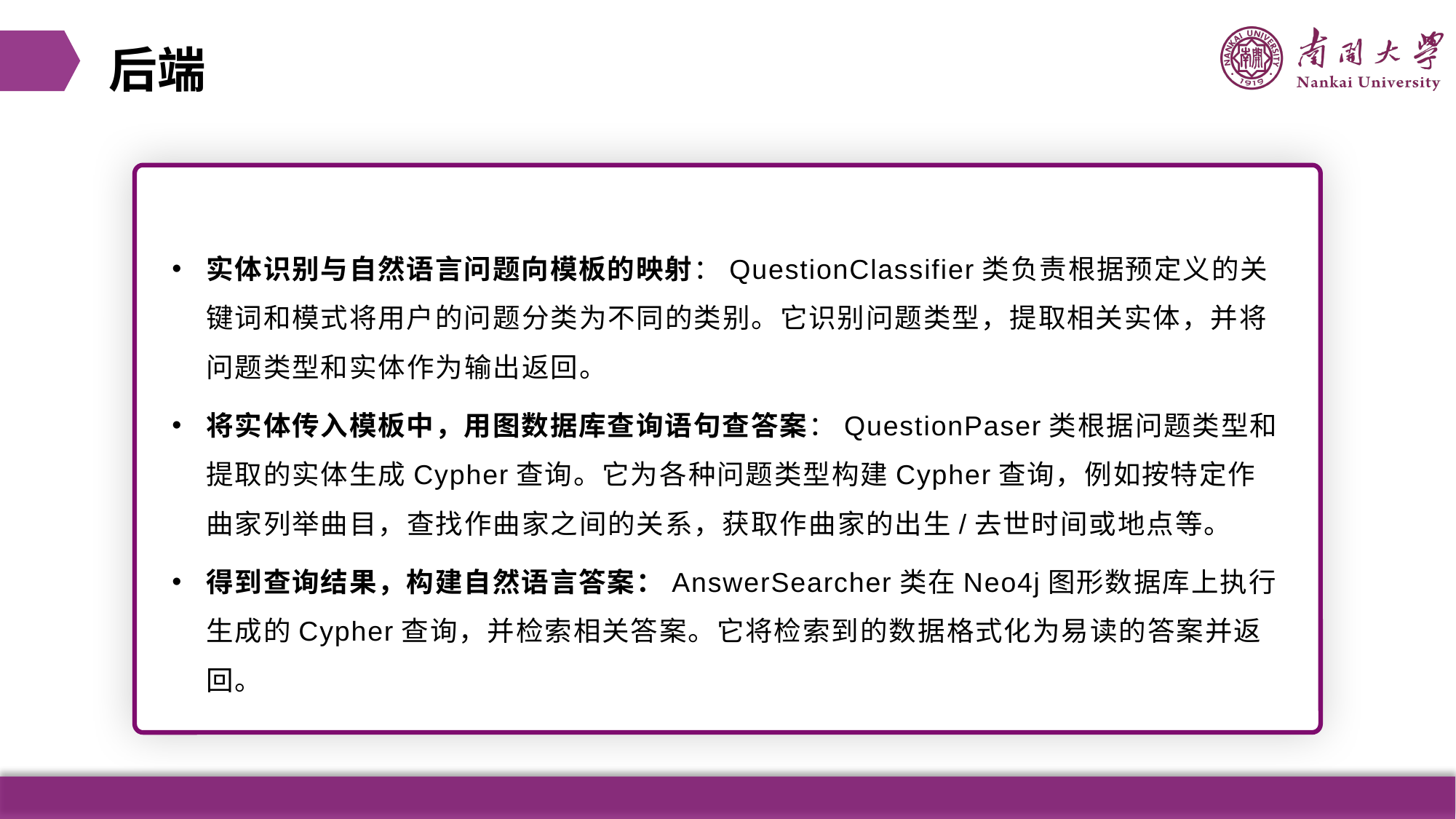

后端

实体识别与自然语言问题向模板的映射：QuestionClassifier类负责根据预定义的关键词和模式将用户的问题分类为不同的类别。它识别问题类型，提取相关实体，并将问题类型和实体作为输出返回。
将实体传入模板中，用图数据库查询语句查答案：QuestionPaser类根据问题类型和提取的实体生成Cypher查询。它为各种问题类型构建Cypher查询，例如按特定作曲家列举曲目，查找作曲家之间的关系，获取作曲家的出生/去世时间或地点等。
得到查询结果，构建自然语言答案：AnswerSearcher类在Neo4j图形数据库上执行生成的Cypher查询，并检索相关答案。它将检索到的数据格式化为易读的答案并返回。